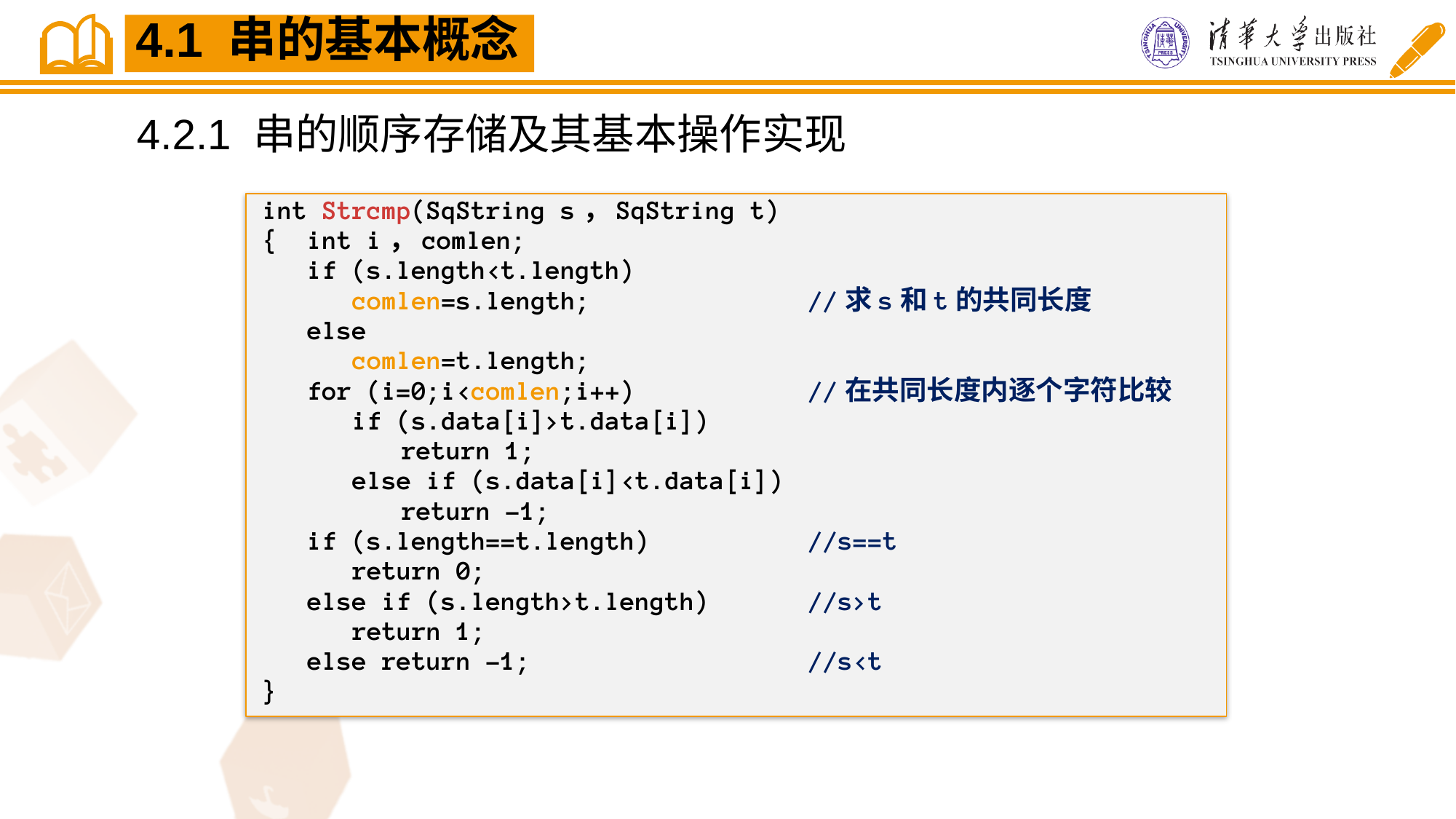

4.1 串的基本概念
4.2.1 串的顺序存储及其基本操作实现
int Strcmp(SqString s，SqString t)
{  int i，comlen;
   if (s.length<t.length)
      comlen=s.length; 		//求s和t的共同长度
   else
      comlen=t.length;
   for (i=0;i<comlen;i++)        	//在共同长度内逐个字符比较
      if (s.data[i]>t.data[i])
	  return 1;
      else if (s.data[i]<t.data[i])
	  return -1;
   if (s.length==t.length)		//s==t
      return 0;
   else if (s.length>t.length)	//s>t
      return 1;
   else return -1;			//s<t
}